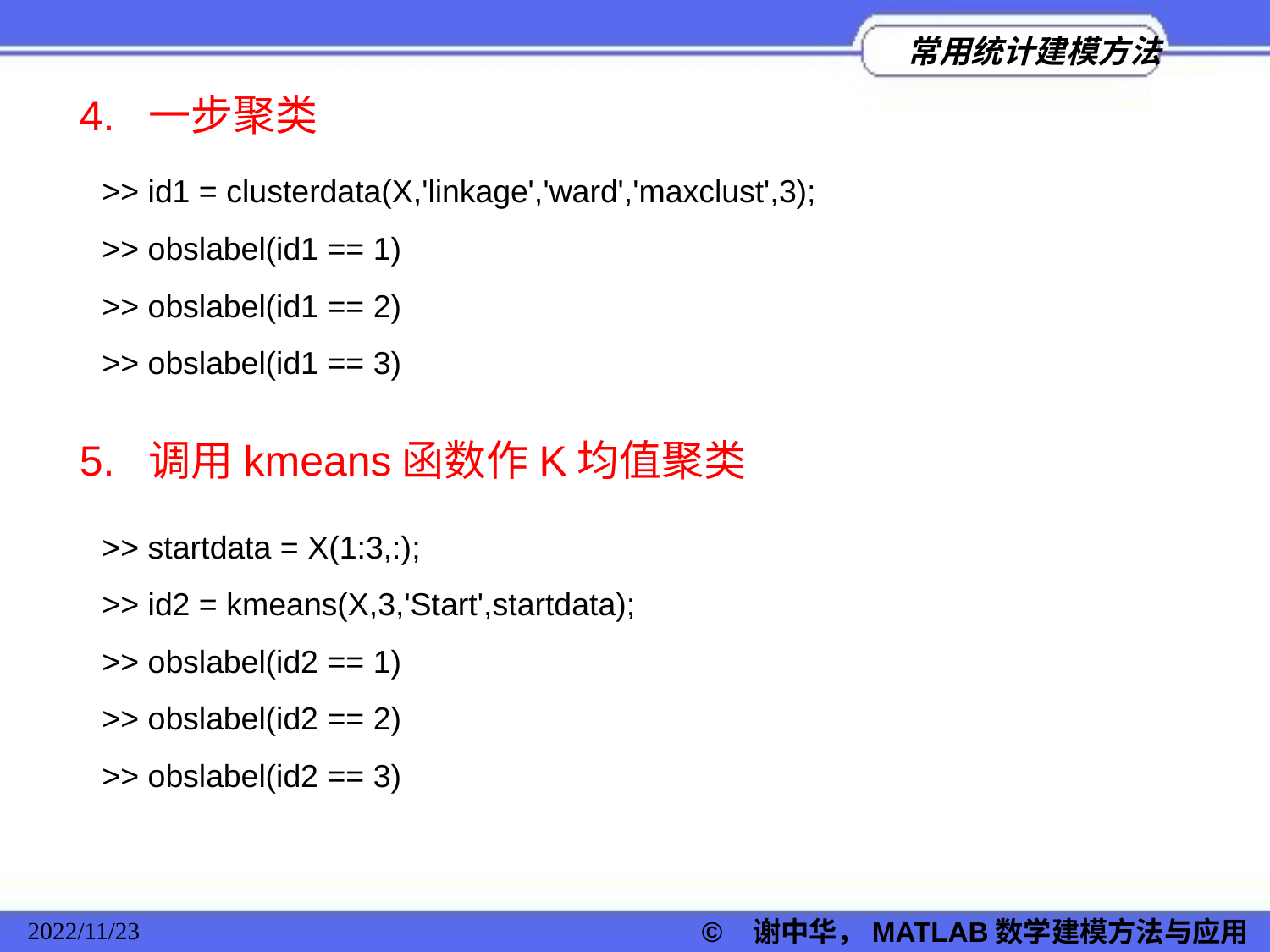

4.  一步聚类
>> id1 = clusterdata(X,'linkage','ward','maxclust',3);
>> obslabel(id1 == 1)
>> obslabel(id1 == 2)
>> obslabel(id1 == 3)
5.  调用kmeans函数作K均值聚类
>> startdata = X(1:3,:);
>> id2 = kmeans(X,3,'Start',startdata);
>> obslabel(id2 == 1)
>> obslabel(id2 == 2)
>> obslabel(id2 == 3)
©   谢中华，MATLAB数学建模方法与应用
2022/11/23